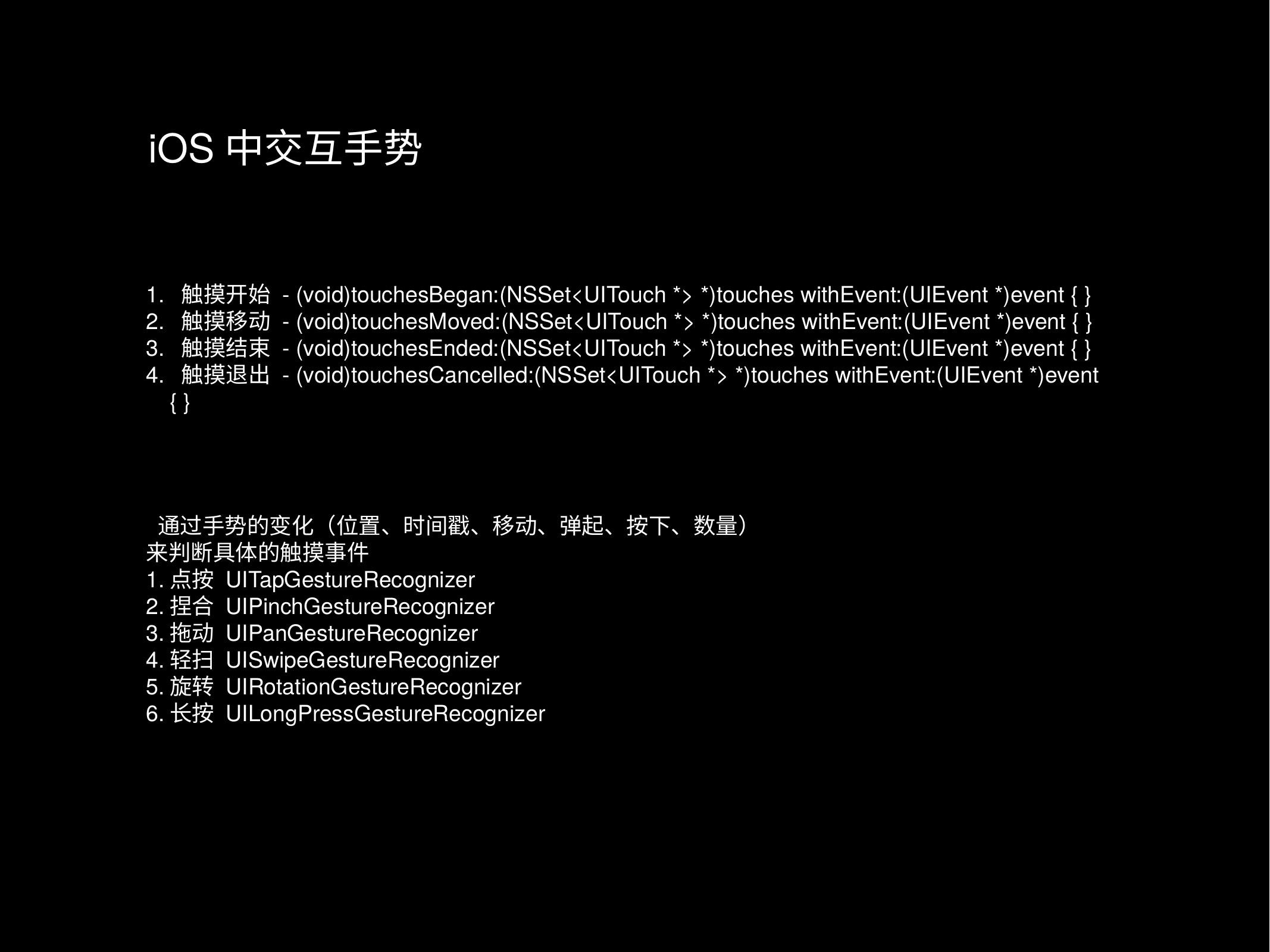

iOS中交互手势
 触摸开始 - (void)touchesBegan:(NSSet<UITouch *> *)touches withEvent:(UIEvent *)event { }
 触摸移动 - (void)touchesMoved:(NSSet<UITouch *> *)touches withEvent:(UIEvent *)event { }
 触摸结束 - (void)touchesEnded:(NSSet<UITouch *> *)touches withEvent:(UIEvent *)event { }
 触摸退出 - (void)touchesCancelled:(NSSet<UITouch *> *)touches withEvent:(UIEvent *)event { }
 通过手势的变化（位置、时间戳、移动、弹起、按下、数量）
来判断具体的触摸事件
点按 UITapGestureRecognizer
捏合 UIPinchGestureRecognizer
拖动 UIPanGestureRecognizer
轻扫 UISwipeGestureRecognizer
旋转 UIRotationGestureRecognizer
长按 UILongPressGestureRecognizer